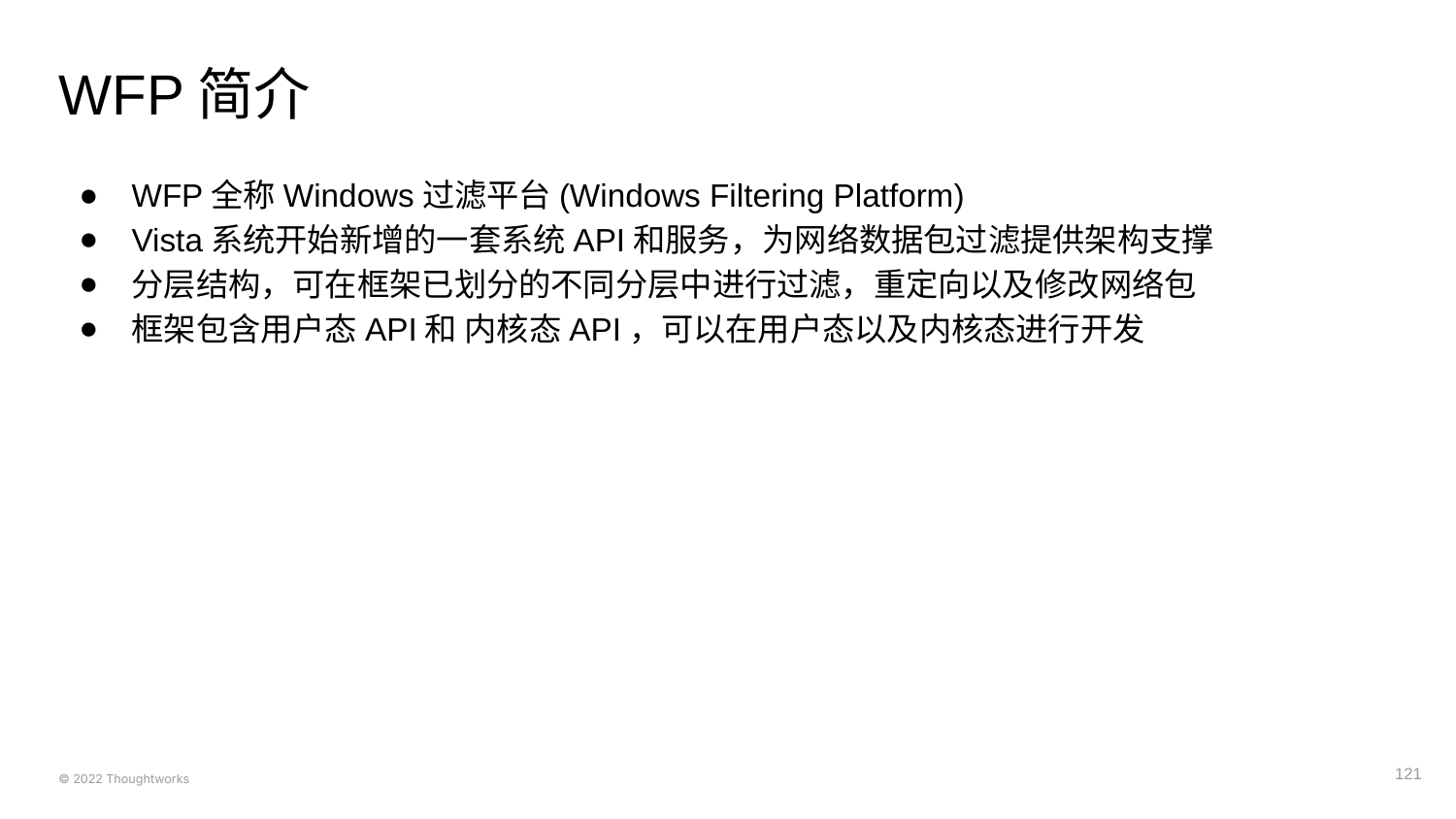

# WFP简介
WFP全称Windows过滤平台(Windows Filtering Platform)
Vista系统开始新增的一套系统API和服务，为网络数据包过滤提供架构支撑
分层结构，可在框架已划分的不同分层中进行过滤，重定向以及修改网络包
框架包含用户态API和 内核态API，可以在用户态以及内核态进行开发
121